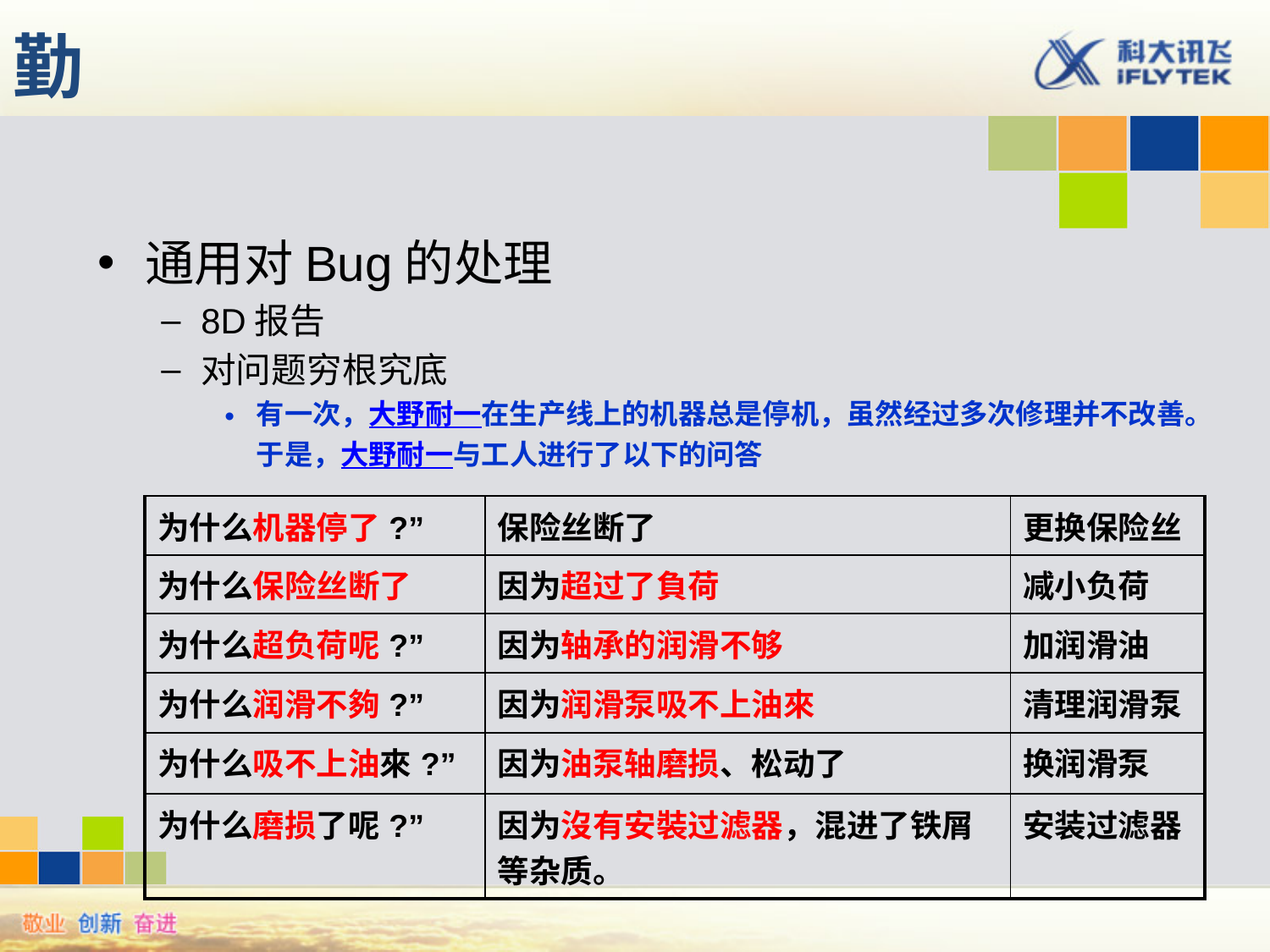

# 勤
通用对Bug的处理
8D报告
对问题穷根究底
有一次，大野耐一在生产线上的机器总是停机，虽然经过多次修理并不改善。于是，大野耐一与工人进行了以下的问答

| 为什么机器停了?” | 保险丝断了 | 更换保险丝 |
| --- | --- | --- |
| 为什么保险丝断了 | 因为超过了負荷 | 减小负荷 |
| 为什么超负荷呢?” | 因为轴承的润滑不够 | 加润滑油 |
| 为什么润滑不夠?” | 因为润滑泵吸不上油來 | 清理润滑泵 |
| 为什么吸不上油來?” | 因为油泵轴磨损、松动了 | 换润滑泵 |
| 为什么磨损了呢?” | 因为沒有安裝过滤器，混进了铁屑等杂质。 | 安装过滤器 |